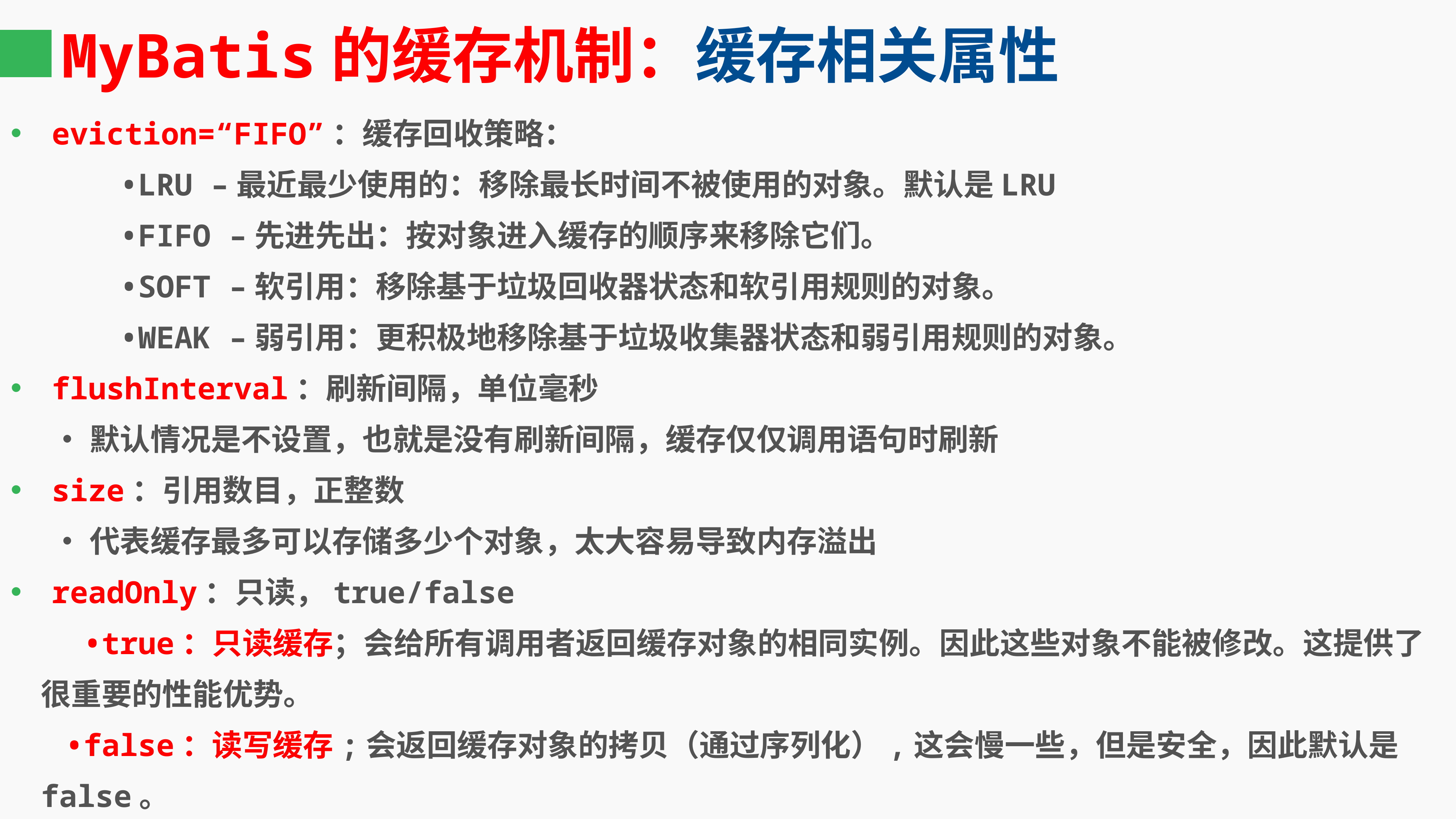

# MyBatis的缓存机制：缓存相关属性
eviction=“FIFO”：缓存回收策略：
      •LRU –最近最少使用的：移除最长时间不被使用的对象。默认是LRU
      •FIFO –先进先出：按对象进入缓存的顺序来移除它们。
      •SOFT –软引用：移除基于垃圾回收器状态和软引用规则的对象。
      •WEAK –弱引用：更积极地移除基于垃圾收集器状态和弱引用规则的对象。
flushInterval：刷新间隔，单位毫秒
      •默认情况是不设置，也就是没有刷新间隔，缓存仅仅调用语句时刷新
size：引用数目，正整数
      •代表缓存最多可以存储多少个对象，太大容易导致内存溢出
readOnly：只读，true/false
    •true：只读缓存；会给所有调用者返回缓存对象的相同实例。因此这些对象不能被修改。这提供了很重要的性能优势。
   •false：读写缓存;会返回缓存对象的拷贝（通过序列化）,这会慢一些，但是安全，因此默认是false。